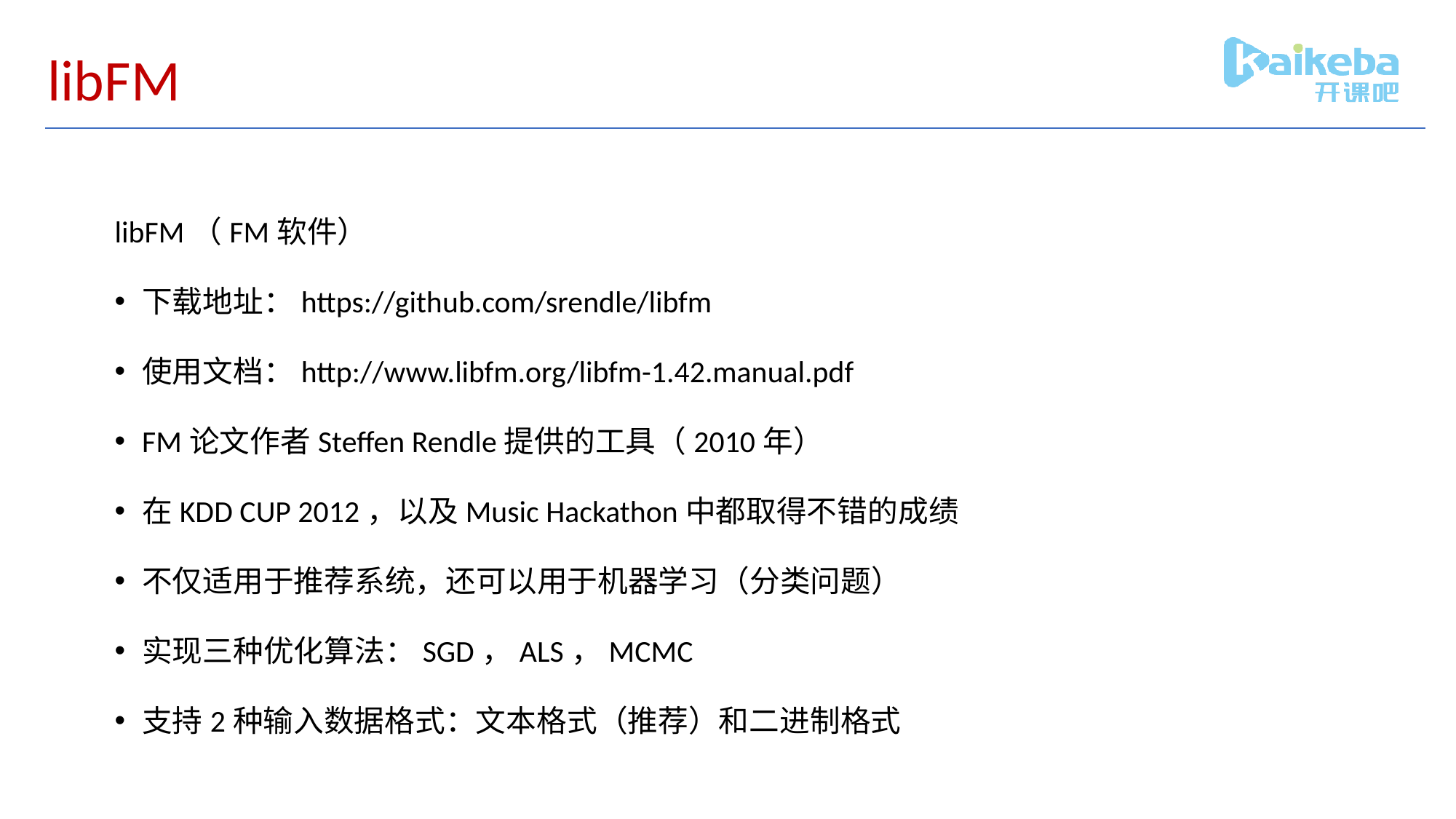

# libFM
libFM（FM软件）
下载地址：https://github.com/srendle/libfm
使用文档：http://www.libfm.org/libfm-1.42.manual.pdf
FM论文作者Steffen Rendle提供的工具（2010年）
在KDD CUP 2012，以及Music Hackathon中都取得不错的成绩
不仅适用于推荐系统，还可以用于机器学习（分类问题）
实现三种优化算法：SGD，ALS，MCMC
支持2种输入数据格式：文本格式（推荐）和二进制格式